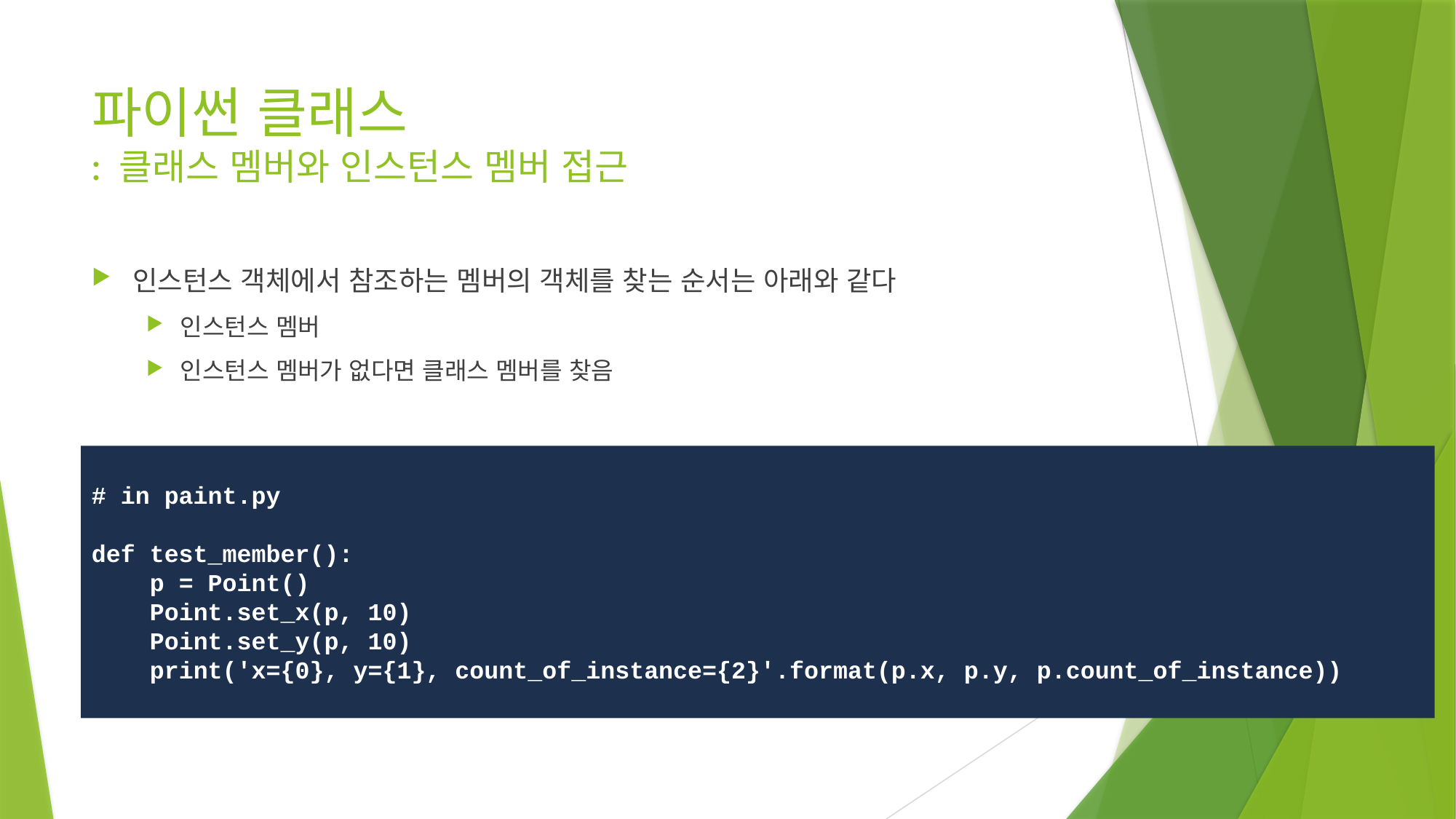

# 파이썬 클래스 : 클래스 멤버와 인스턴스 멤버 접근
인스턴스 객체에서 참조하는 멤버의 객체를 찾는 순서는 아래와 같다
인스턴스 멤버
인스턴스 멤버가 없다면 클래스 멤버를 찾음

# in paint.py

def test_member():
    p = Point()
    Point.set_x(p, 10)
    Point.set_y(p, 10)
    print('x={0}, y={1}, count_of_instance={2}'.format(p.x, p.y, p.count_of_instance))